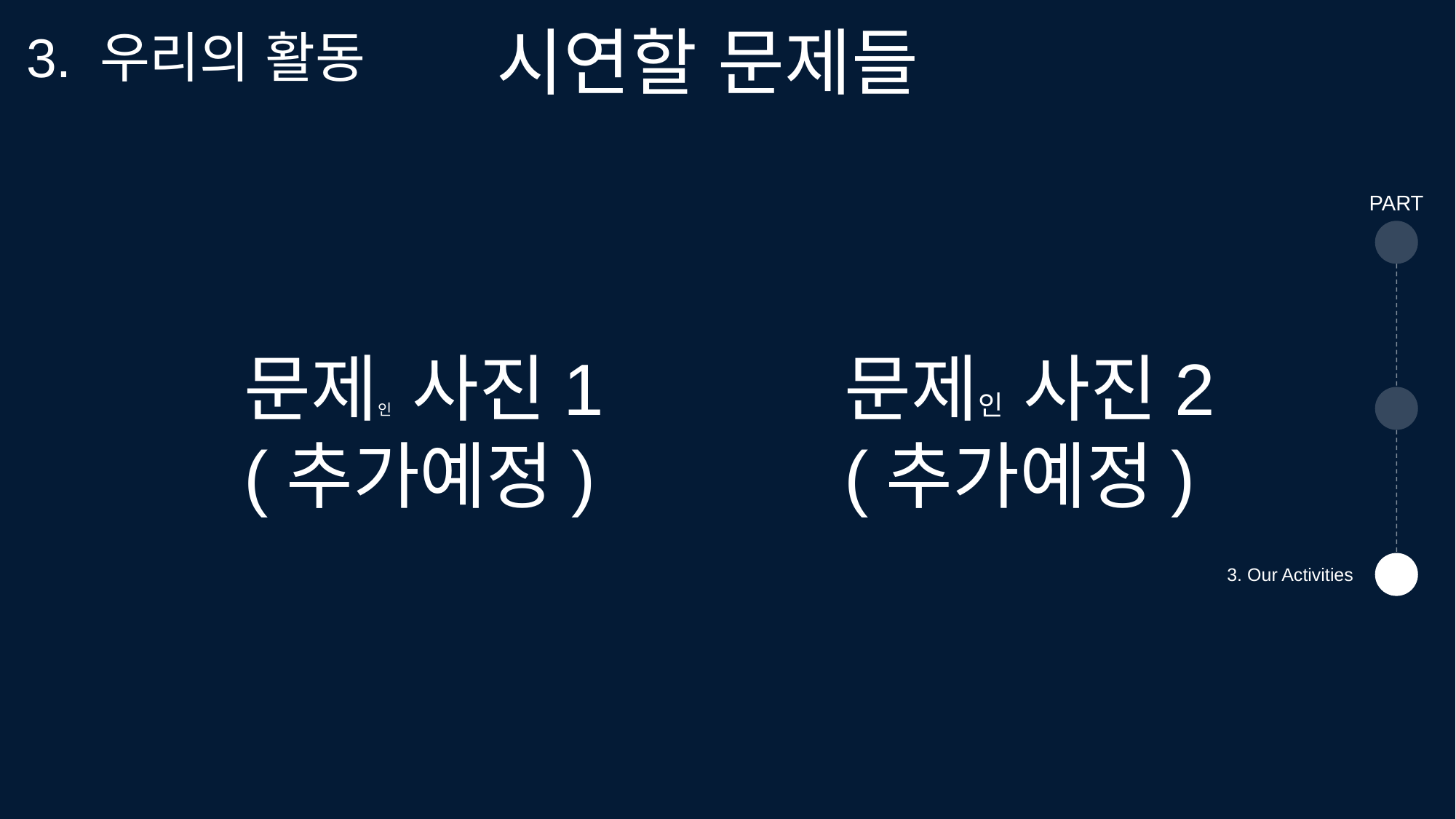

시연할 문제들
3. 우리의 활동
PART

문제인 사진1
(추가예정)
문제인 사진2
(추가예정)

3. Our Activities